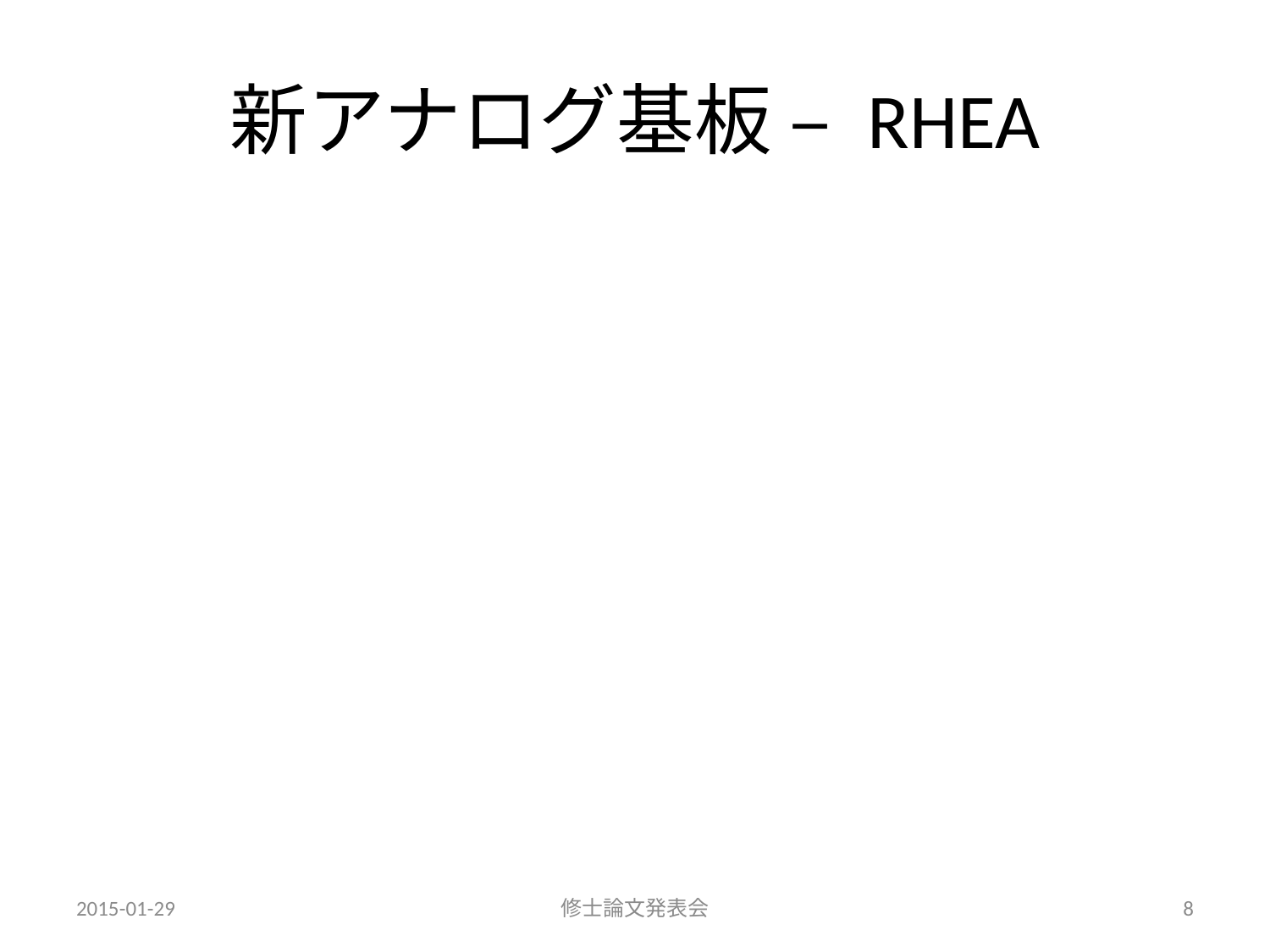

# 新アナログ基板 – RHEA

2015-01-29
修士論文発表会
8